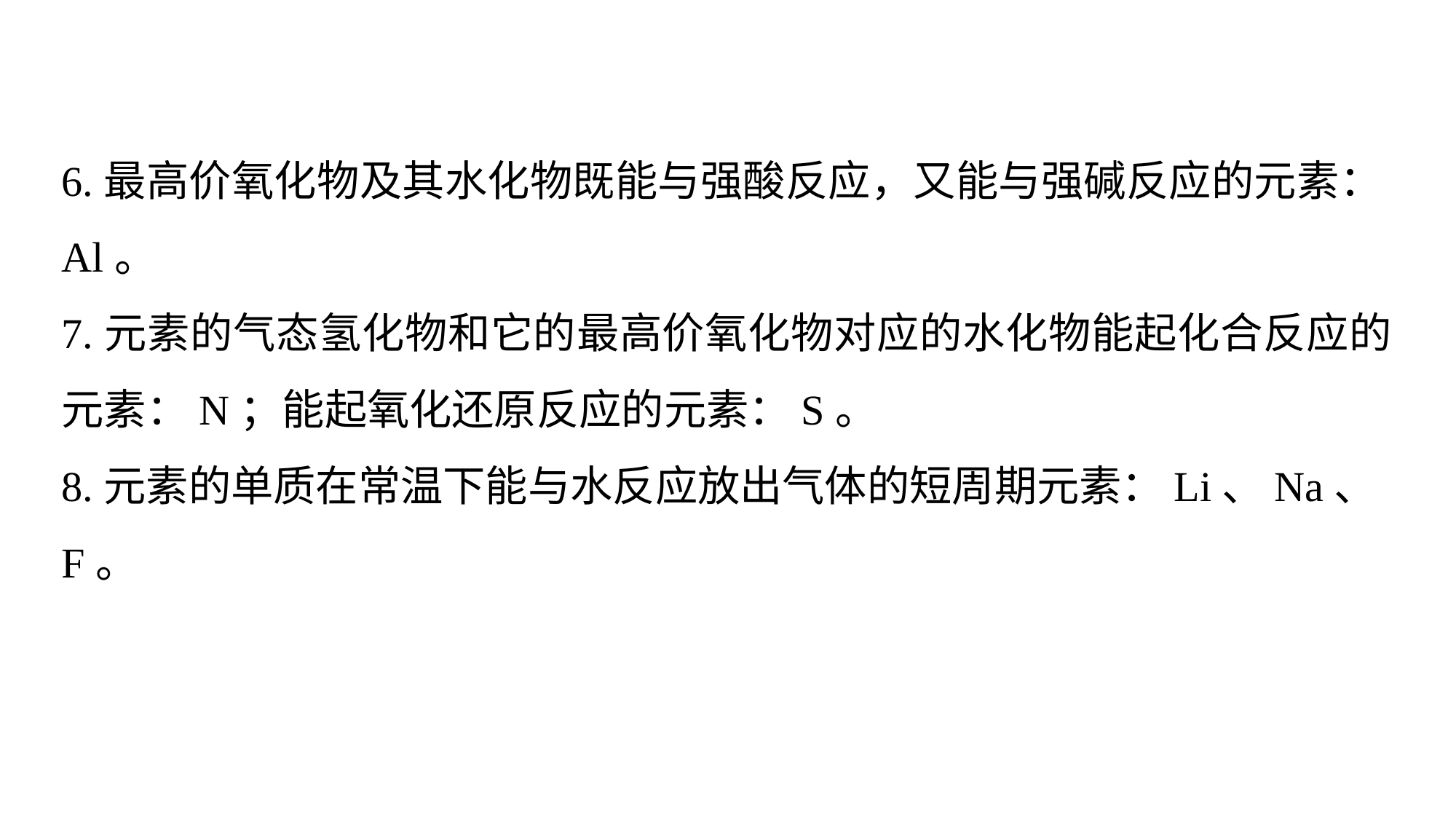

6.最高价氧化物及其水化物既能与强酸反应，又能与强碱反应的元素：Al。
7.元素的气态氢化物和它的最高价氧化物对应的水化物能起化合反应的元素：N；能起氧化还原反应的元素：S。
8.元素的单质在常温下能与水反应放出气体的短周期元素：Li、Na、F。